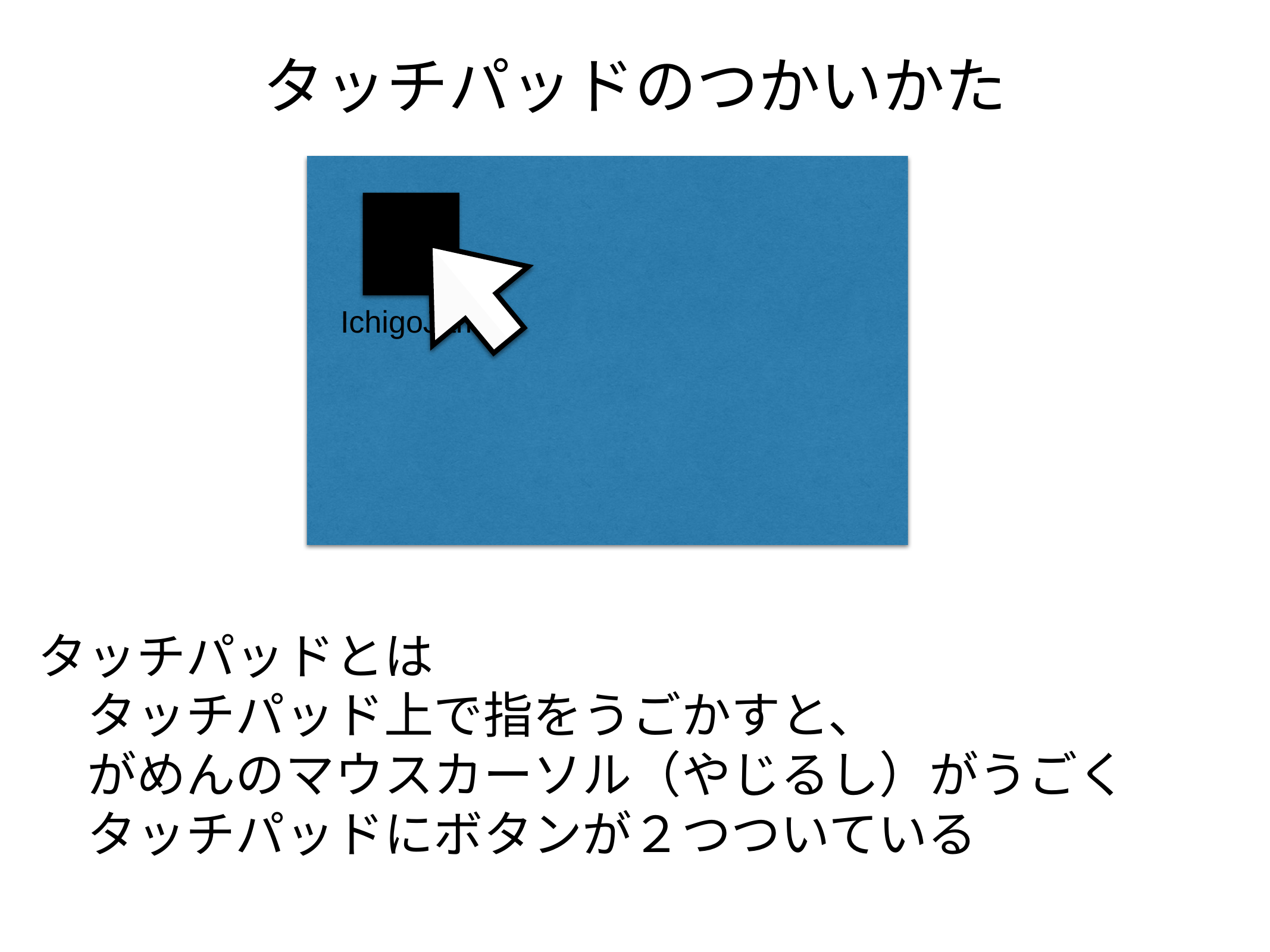

タッチパッドのつかいかた

IchigoJam

タッチパッドとは
　タッチパッド上で指をうごかすと、
　がめんのマウスカーソル（やじるし）がうごく
　タッチパッドにボタンが２つついている